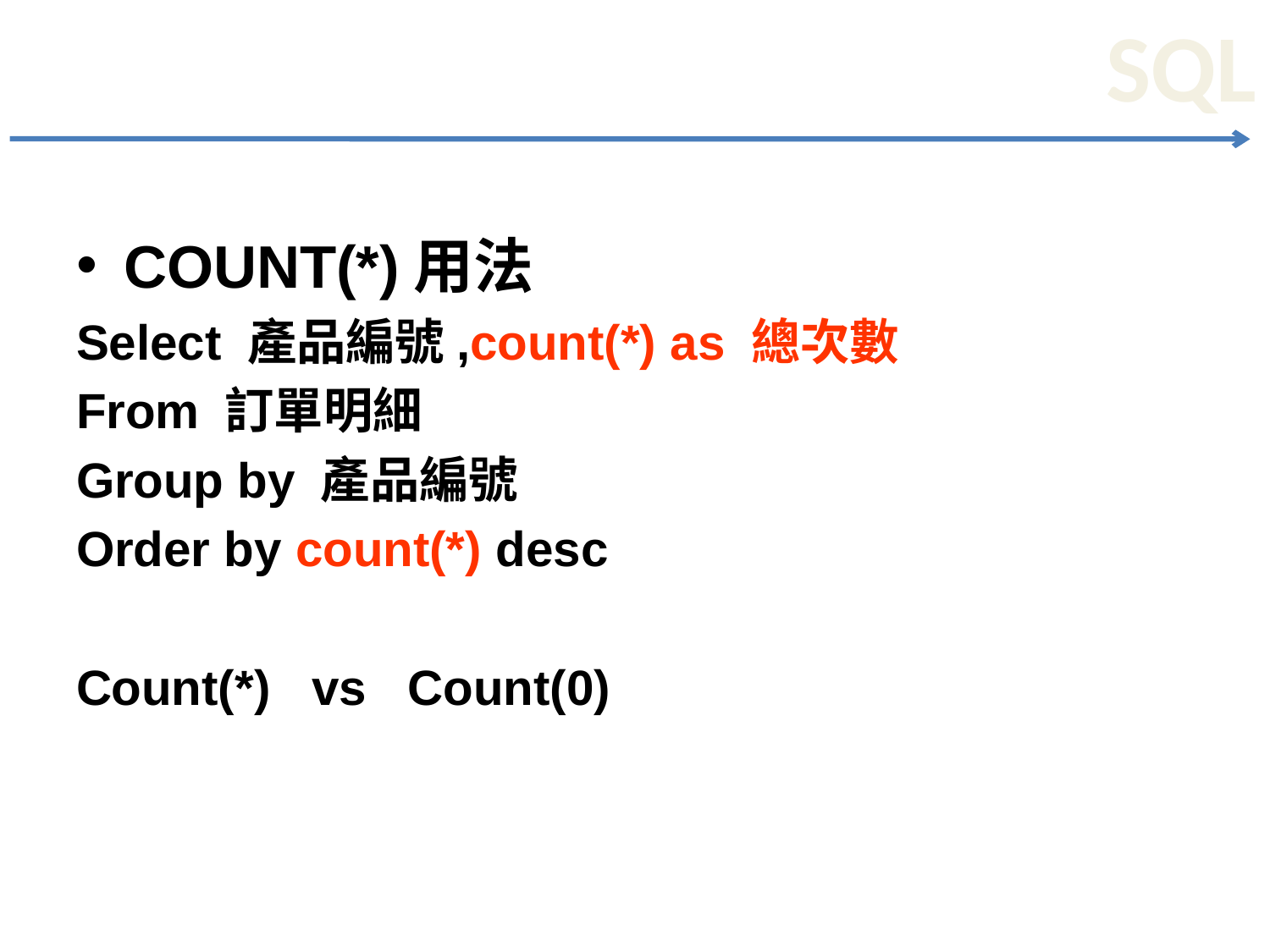

COUNT(*)用法
Select 產品編號,count(*) as 總次數
From 訂單明細
Group by 產品編號
Order by count(*) desc

Count(*)   vs   Count(0)